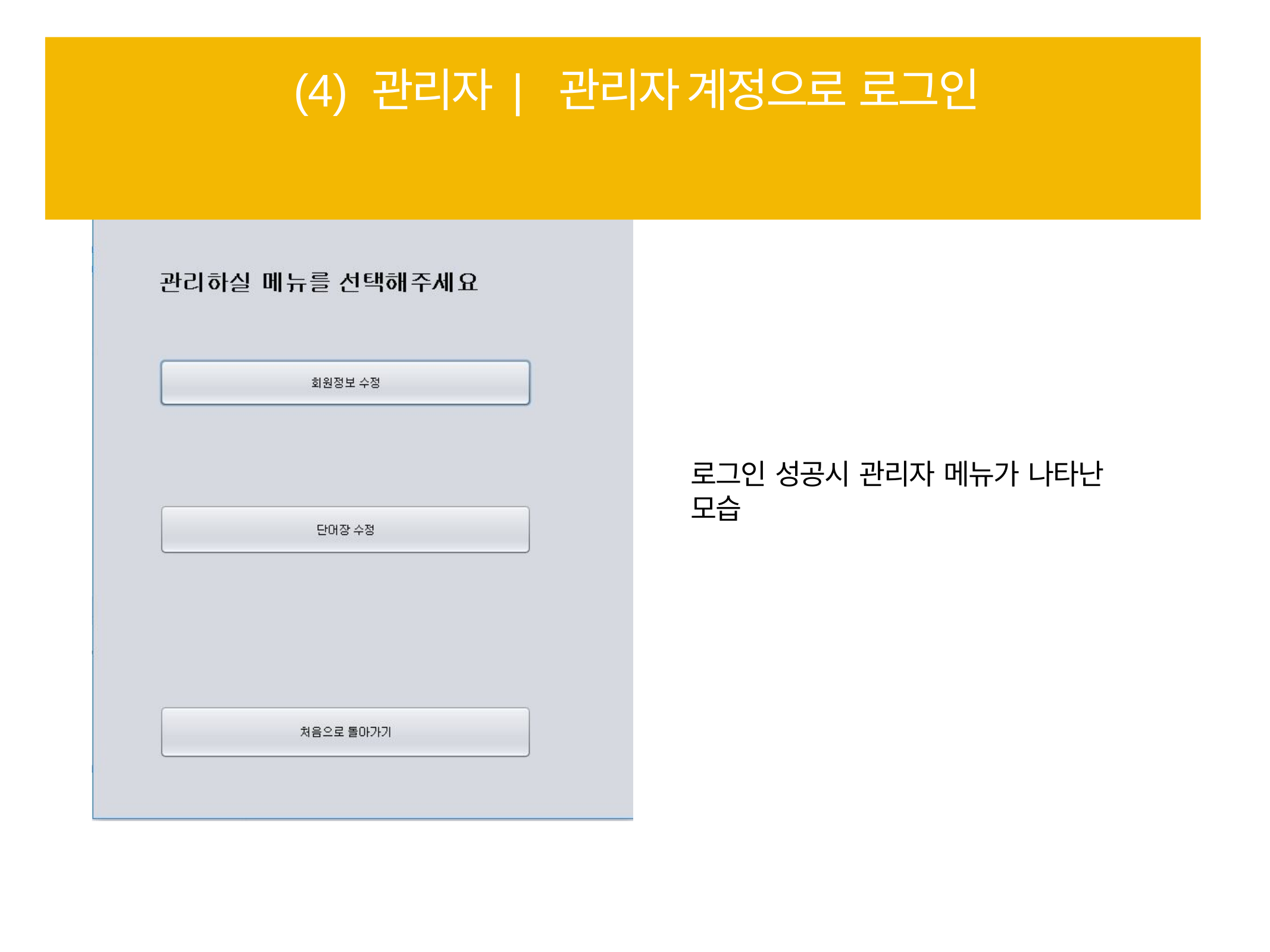

# (4) 관리자 | 관리자 계정으로 로그인

로그인 성공시 관리자 메뉴가 나타난 모습